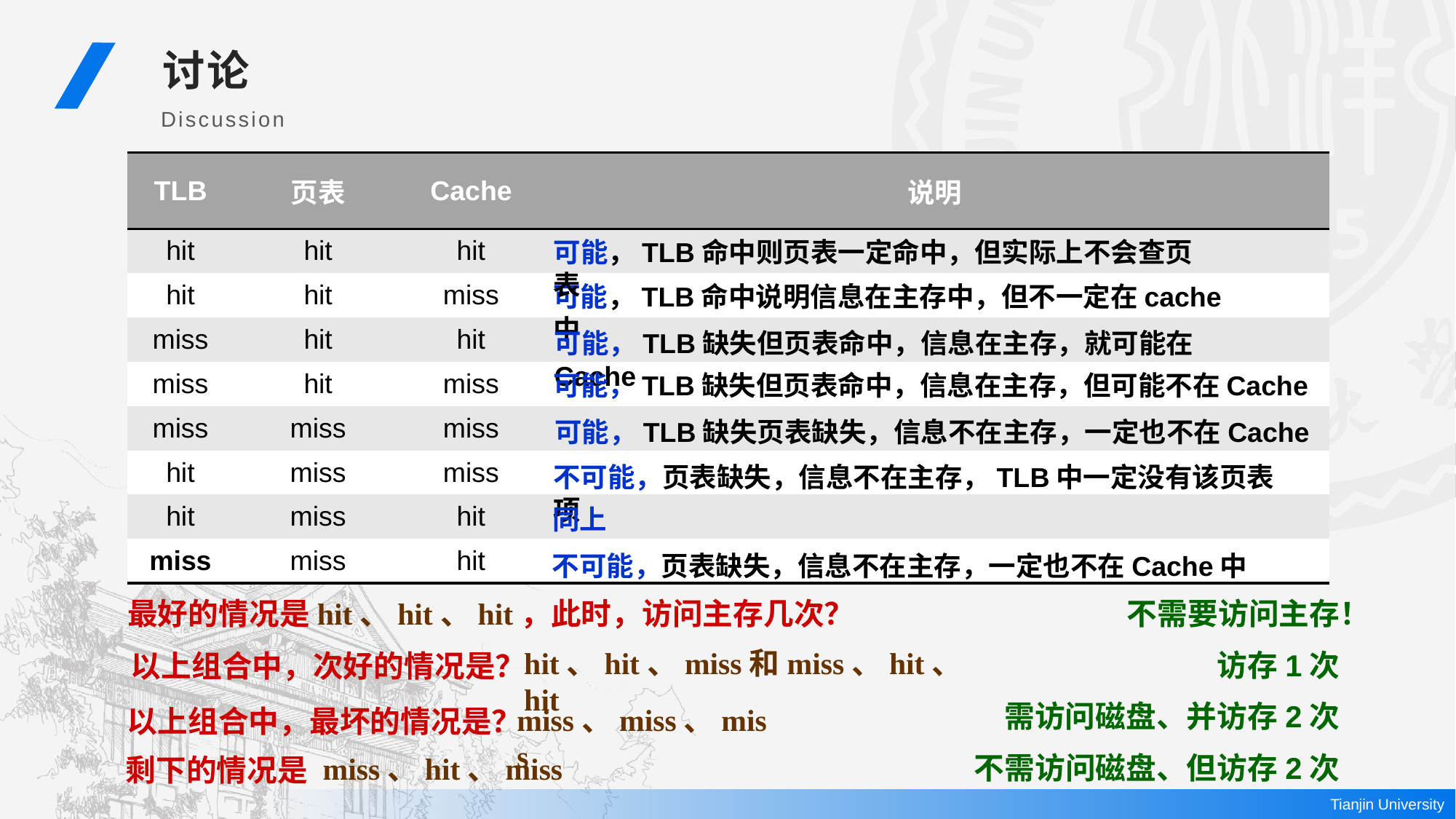

讨论
Discussion
| TLB | 页表 | Cache | 说明 |
| --- | --- | --- | --- |
| hit | hit | hit |  |
| hit | hit | miss |  |
| miss | hit | hit |  |
| miss | hit | miss |  |
| miss | miss | miss |  |
| hit | miss | miss |  |
| hit | miss | hit |  |
| miss | miss | hit |  |
可能，TLB命中则页表一定命中，但实际上不会查页表
可能，TLB命中说明信息在主存中，但不一定在cache中
可能，TLB缺失但页表命中，信息在主存，就可能在Cache
可能，TLB缺失但页表命中，信息在主存，但可能不在Cache
可能，TLB缺失页表缺失，信息不在主存，一定也不在Cache
不可能，页表缺失，信息不在主存，TLB中一定没有该页表项
同上
不可能，页表缺失，信息不在主存，一定也不在Cache中
最好的情况是hit、hit、hit，此时，访问主存几次？
不需要访问主存！
hit、hit、miss和miss、hit、hit
访存1次
以上组合中，次好的情况是？
需访问磁盘、并访存2次
miss、miss、miss
以上组合中，最坏的情况是？
不需访问磁盘、但访存2次
miss、hit、miss
剩下的情况是